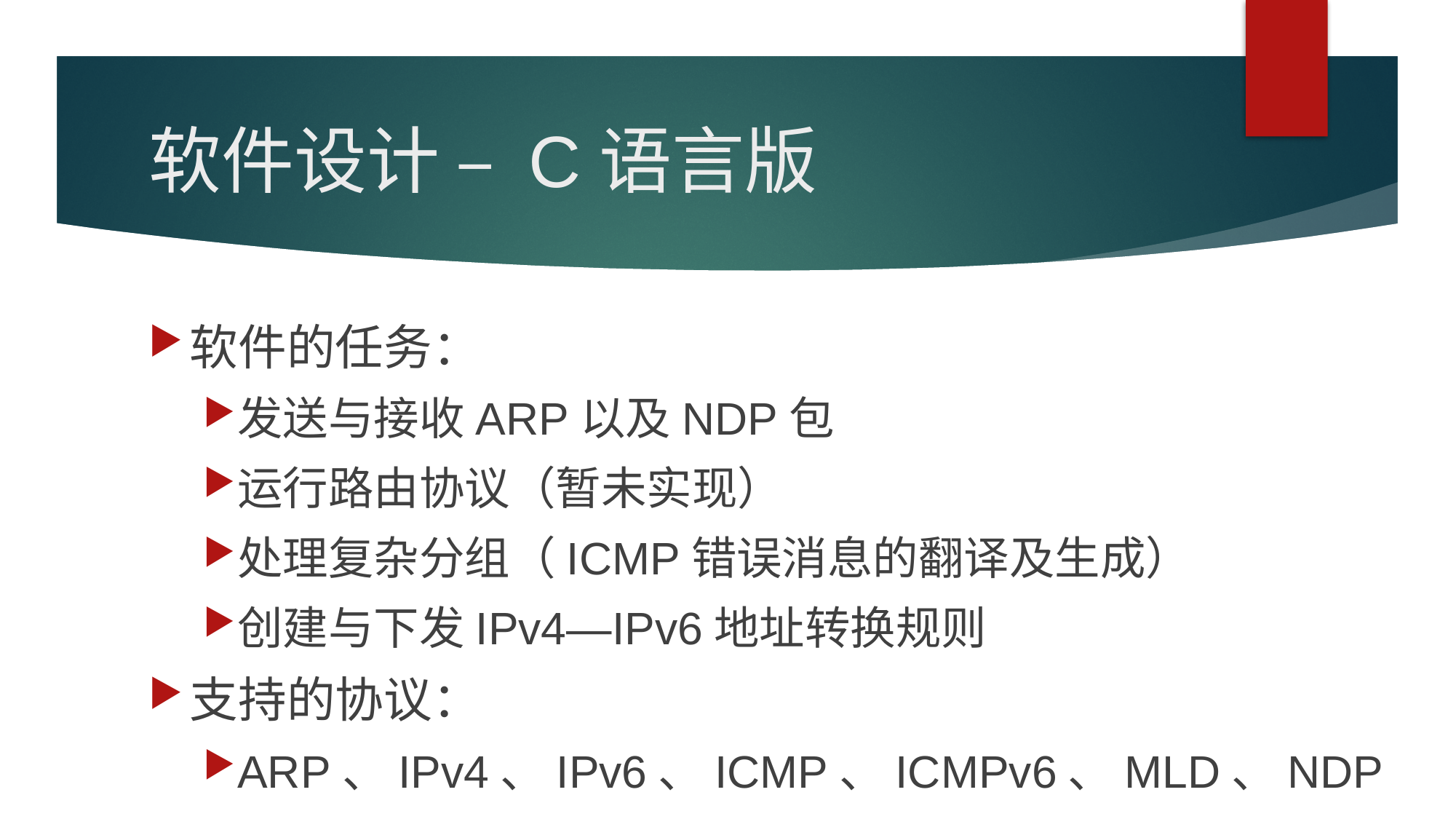

# 软件设计 – C语言版
软件的任务：
发送与接收ARP以及NDP包
运行路由协议（暂未实现）
处理复杂分组（ICMP错误消息的翻译及生成）
创建与下发IPv4—IPv6地址转换规则
支持的协议：
ARP、IPv4、IPv6、ICMP、ICMPv6、MLD、NDP